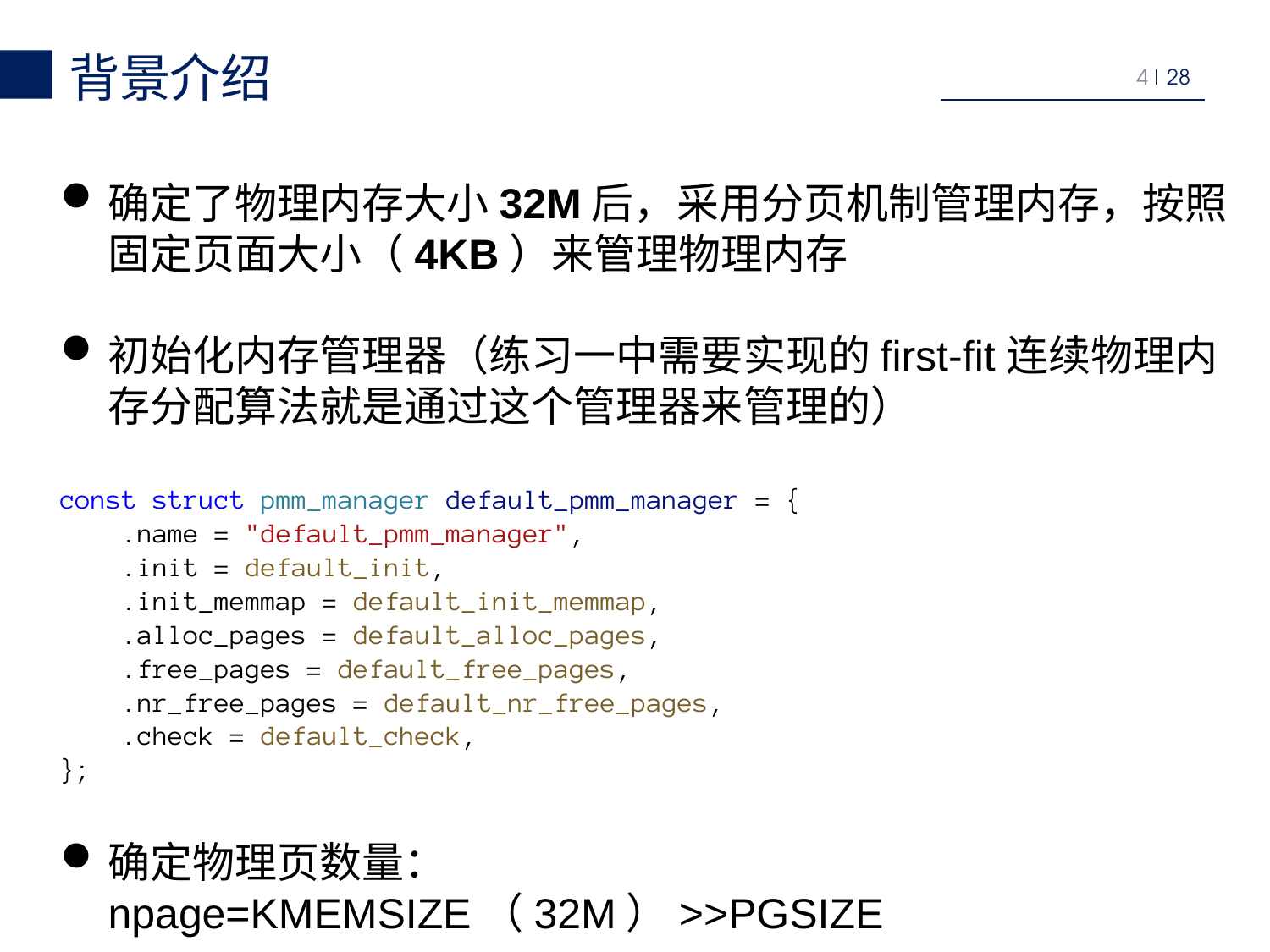

背景介绍

4
确定了物理内存大小32M后，采用分页机制管理内存，按照固定页面大小（4KB）来管理物理内存

初始化内存管理器（练习一中需要实现的first-fit连续物理内存分配算法就是通过这个管理器来管理的）

const struct pmm_manager default_pmm_manager = {
    .name = "default_pmm_manager",
    .init = default_init,
    .init_memmap = default_init_memmap,
    .alloc_pages = default_alloc_pages,
    .free_pages = default_free_pages,
    .nr_free_pages = default_nr_free_pages,
    .check = default_check,
};

确定物理页数量： npage=KMEMSIZE（32M）>>PGSIZE